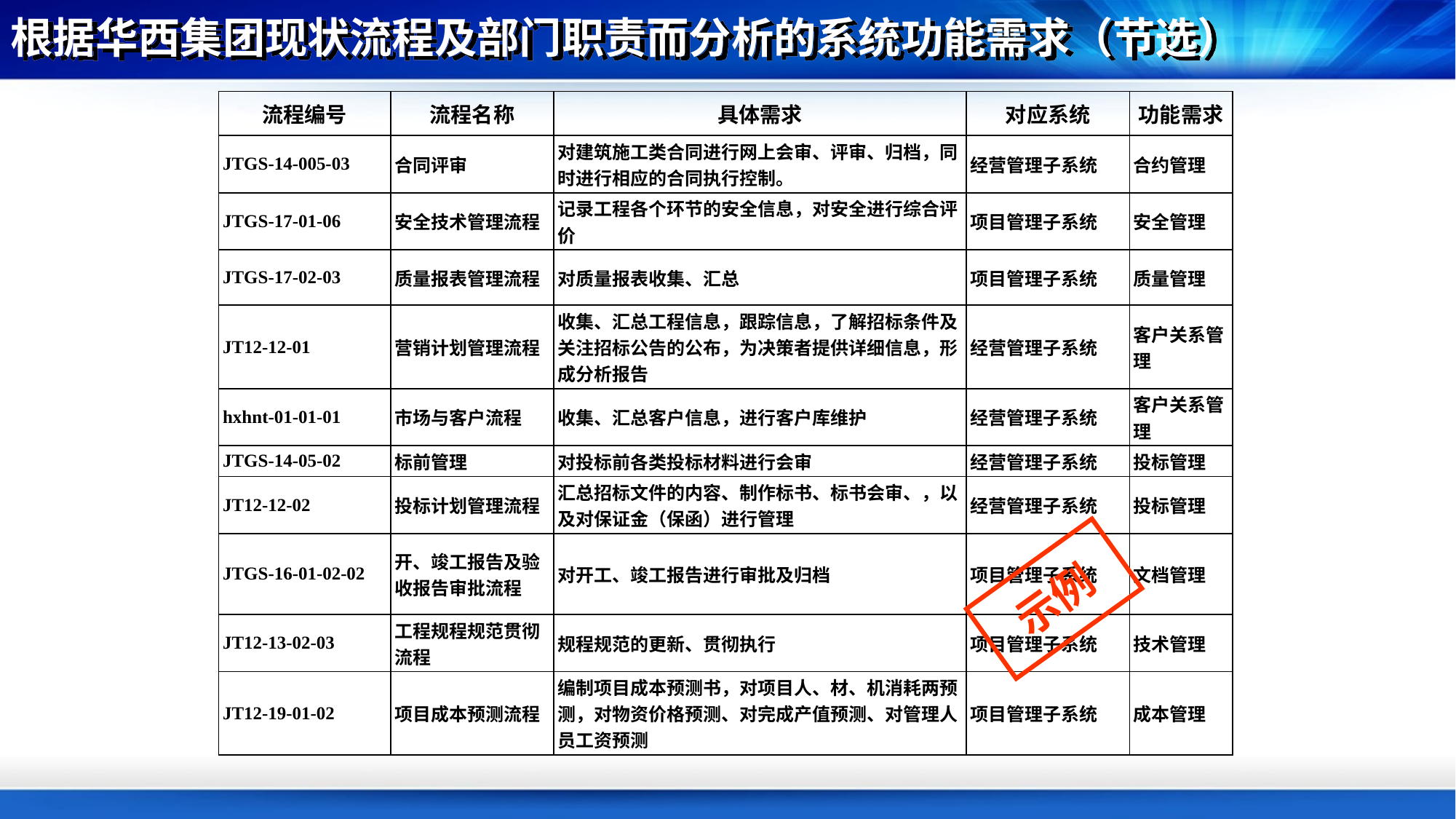

根据华西集团现状流程及部门职责而分析的系统功能需求（节选）
| 流程编号 | 流程名称 | 具体需求 | 对应系统 | 功能需求 |
| --- | --- | --- | --- | --- |
| JTGS-14-005-03 | 合同评审 | 对建筑施工类合同进行网上会审、评审、归档，同时进行相应的合同执行控制。 | 经营管理子系统 | 合约管理 |
| JTGS-17-01-06 | 安全技术管理流程 | 记录工程各个环节的安全信息，对安全进行综合评价 | 项目管理子系统 | 安全管理 |
| JTGS-17-02-03 | 质量报表管理流程 | 对质量报表收集、汇总 | 项目管理子系统 | 质量管理 |
| JT12-12-01 | 营销计划管理流程 | 收集、汇总工程信息，跟踪信息，了解招标条件及关注招标公告的公布，为决策者提供详细信息，形成分析报告 | 经营管理子系统 | 客户关系管理 |
| hxhnt-01-01-01 | 市场与客户流程 | 收集、汇总客户信息，进行客户库维护 | 经营管理子系统 | 客户关系管理 |
| JTGS-14-05-02 | 标前管理 | 对投标前各类投标材料进行会审 | 经营管理子系统 | 投标管理 |
| JT12-12-02 | 投标计划管理流程 | 汇总招标文件的内容、制作标书、标书会审、，以及对保证金（保函）进行管理 | 经营管理子系统 | 投标管理 |
| JTGS-16-01-02-02 | 开、竣工报告及验收报告审批流程 | 对开工、竣工报告进行审批及归档 | 项目管理子系统 | 文档管理 |
| JT12-13-02-03 | 工程规程规范贯彻流程 | 规程规范的更新、贯彻执行 | 项目管理子系统 | 技术管理 |
| JT12-19-01-02 | 项目成本预测流程 | 编制项目成本预测书，对项目人、材、机消耗两预测，对物资价格预测、对完成产值预测、对管理人员工资预测 | 项目管理子系统 | 成本管理 |
示例